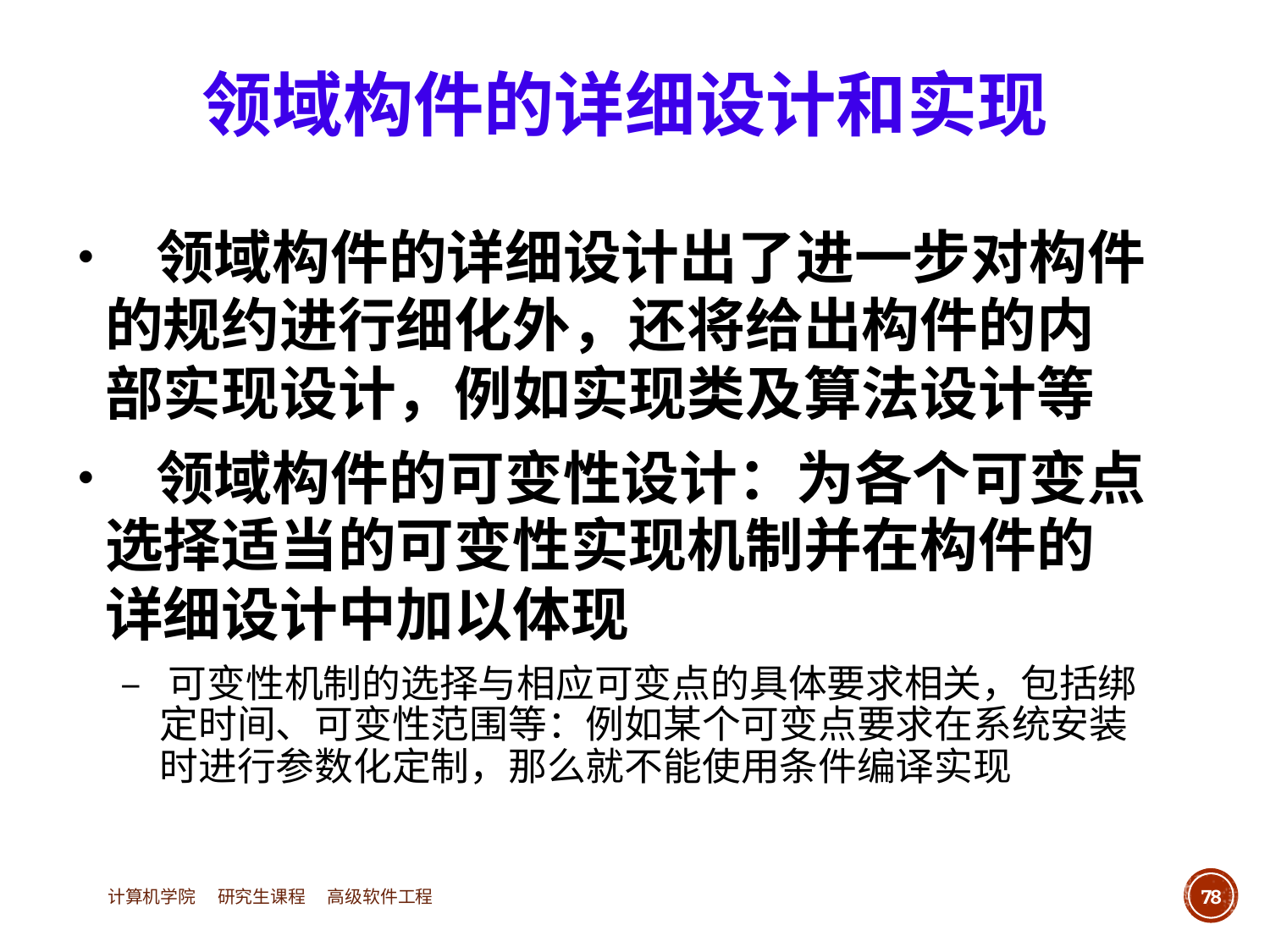

领域构件的详细设计和实现

•  领域构件的详细设计出了进一步对构件
	的规约进行细化外，还将给出构件的内
	部实现设计，例如实现类及算法设计等
•  领域构件的可变性设计：为各个可变点
	选择适当的可变性实现机制并在构件的
	详细设计中加以体现
		–  可变性机制的选择与相应可变点的具体要求相关，包括绑
			定时间、可变性范围等：例如某个可变点要求在系统安装
			时进行参数化定制，那么就不能使用条件编译实现
计算机学院    研究生课程    高级软件工程
78